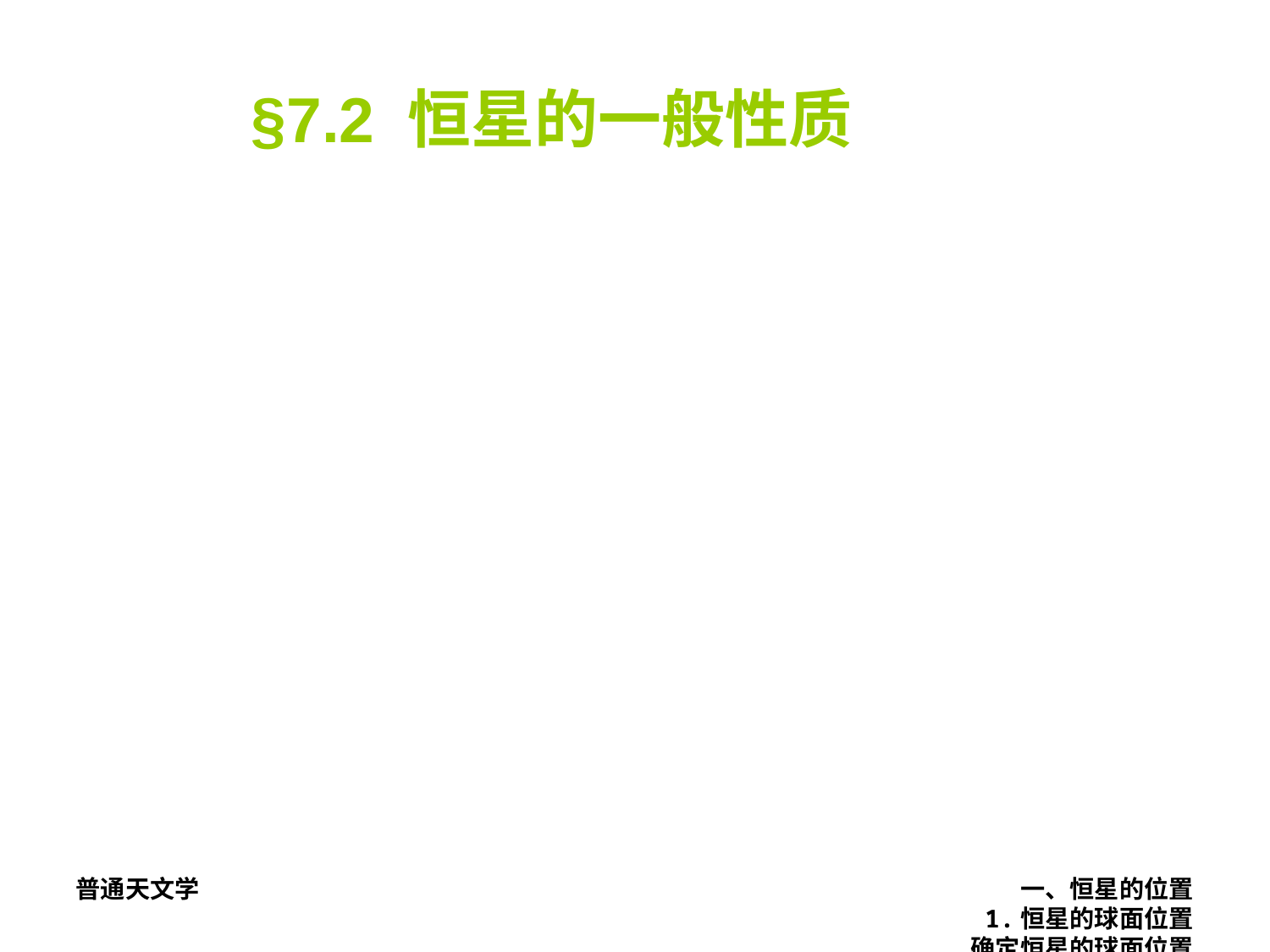

一、恒星的位置
       1.恒星的球面位置
      确定恒星的球面位置通常使用的是天球坐标系，两个参数是恒星的 赤经α和赤纬β。给出这些参数的天文资料是“星表”和“星图”。

§7.2 恒星的一般性质
普通天文学